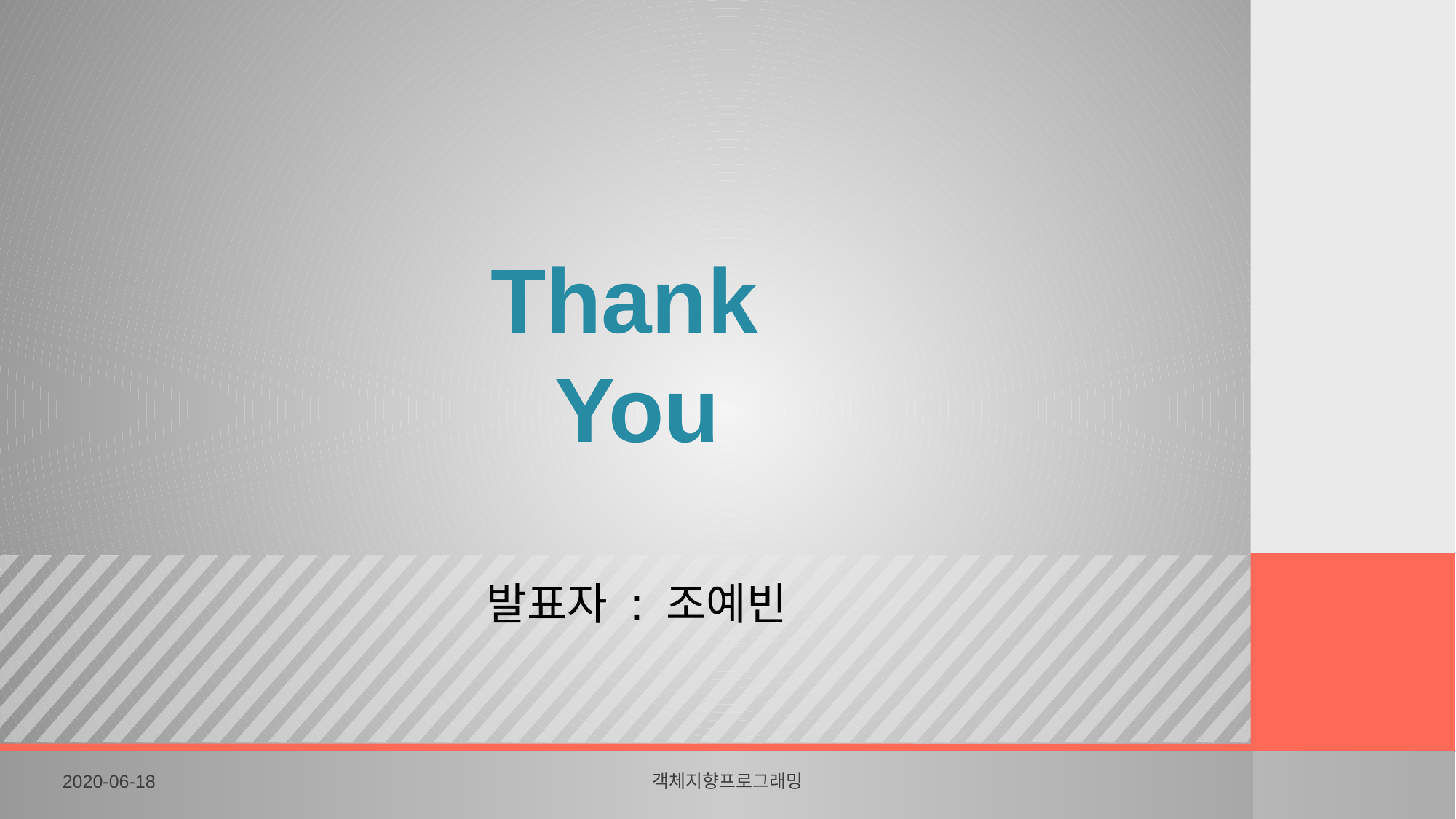

# Thank You
발표자 : 조예빈
2020-06-18
객체지향프로그래밍